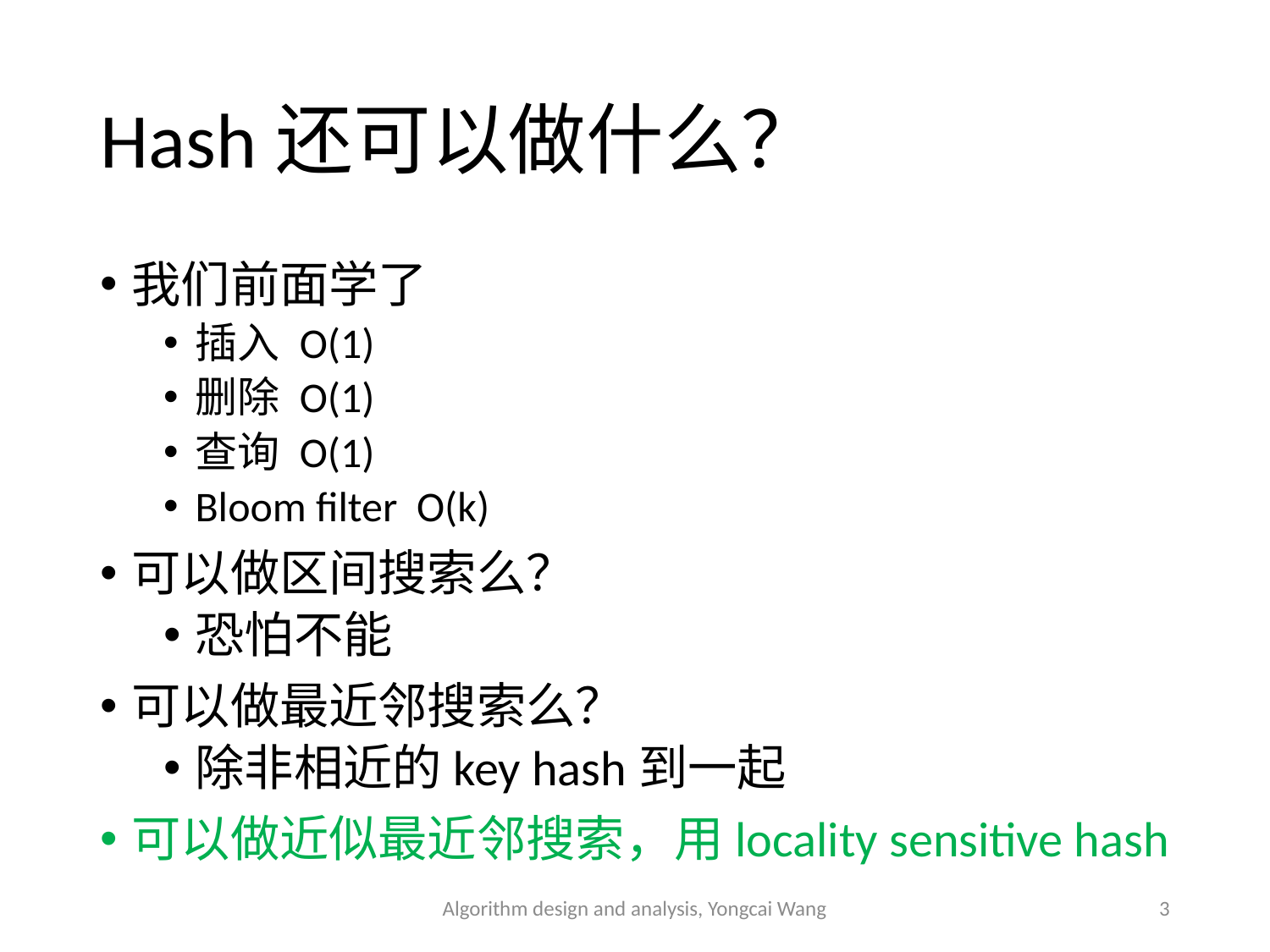

# Hash还可以做什么？
我们前面学了
插入 O(1)
删除 O(1)
查询 O(1)
Bloom filter  O(k)
可以做区间搜索么？
恐怕不能
可以做最近邻搜索么？
除非相近的key hash到一起
可以做近似最近邻搜索，用locality sensitive hash
Algorithm design and analysis, Yongcai Wang
3